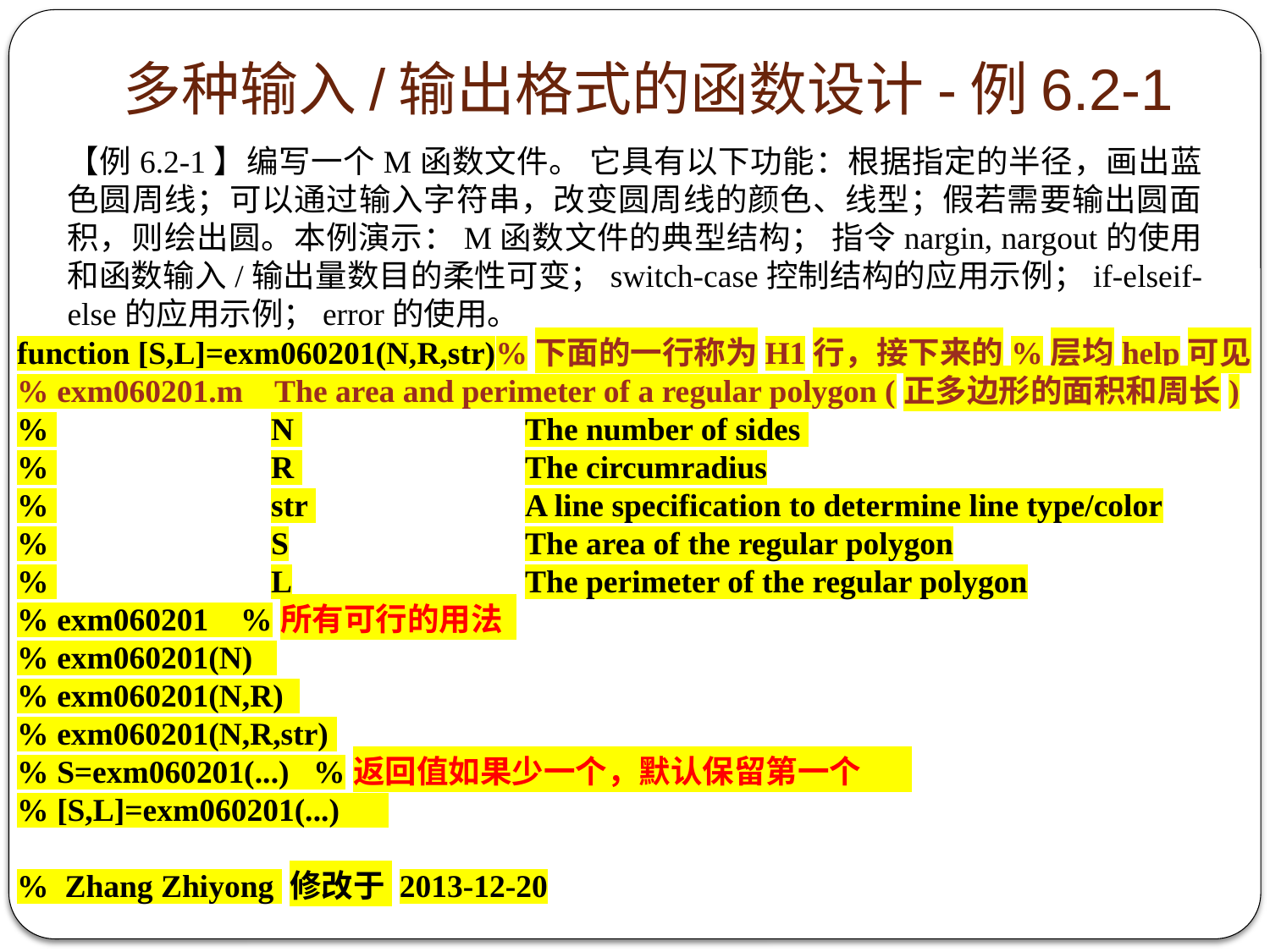

# 多种输入/输出格式的函数设计-例6.2-1
【例6.2-1】编写一个M函数文件。 它具有以下功能：根据指定的半径，画出蓝色圆周线；可以通过输入字符串，改变圆周线的颜色、线型；假若需要输出圆面积，则绘出圆。本例演示：M函数文件的典型结构； 指令nargin, nargout的使用和函数输入/输出量数目的柔性可变；switch-case控制结构的应用示例；if-elseif-else的应用示例；error的使用。
function [S,L]=exm060201(N,R,str)%下面的一行称为H1行，接下来的%层均help可见
% exm060201.m    The area and perimeter of a regular polygon (正多边形的面积和周长)
% 		N 		The number of sides
% 		R 		The circumradius
% 		str 		A line specification to determine line type/color
% 		S		The area of the regular polygon
% 		L		The perimeter of the regular polygon
% exm060201    %所有可行的用法
% exm060201(N)
% exm060201(N,R)
% exm060201(N,R,str)
% S=exm060201(...)   %返回值如果少一个，默认保留第一个
% [S,L]=exm060201(...)

%  Zhang Zhiyong 修改于 2013-12-20